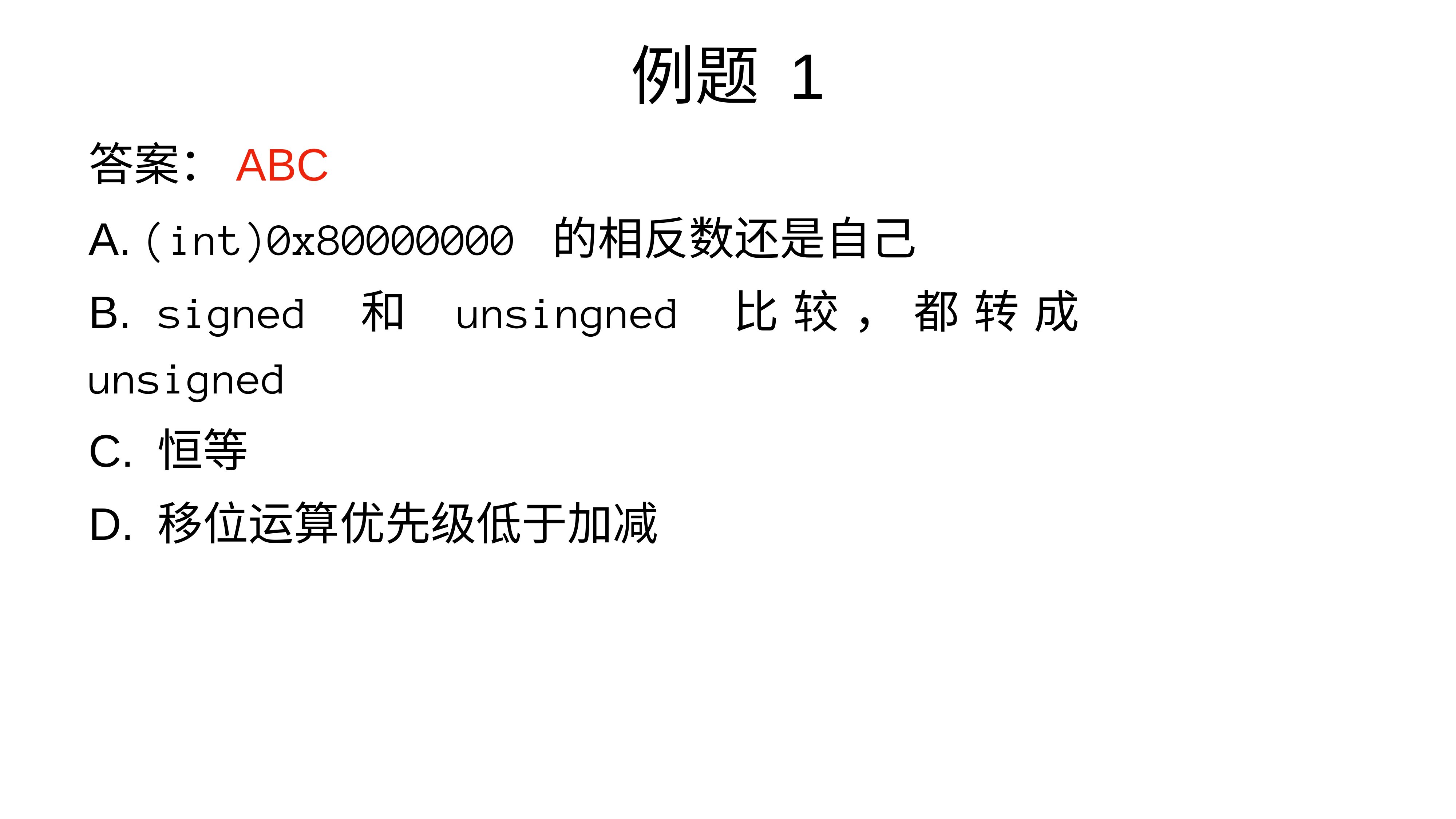

例题 1
答案：ABC
A. (int)0x80000000 的相反数还是自己
B. signed 和 unsingned 比较，都转成 unsigned
C. 恒等
D. 移位运算优先级低于加减